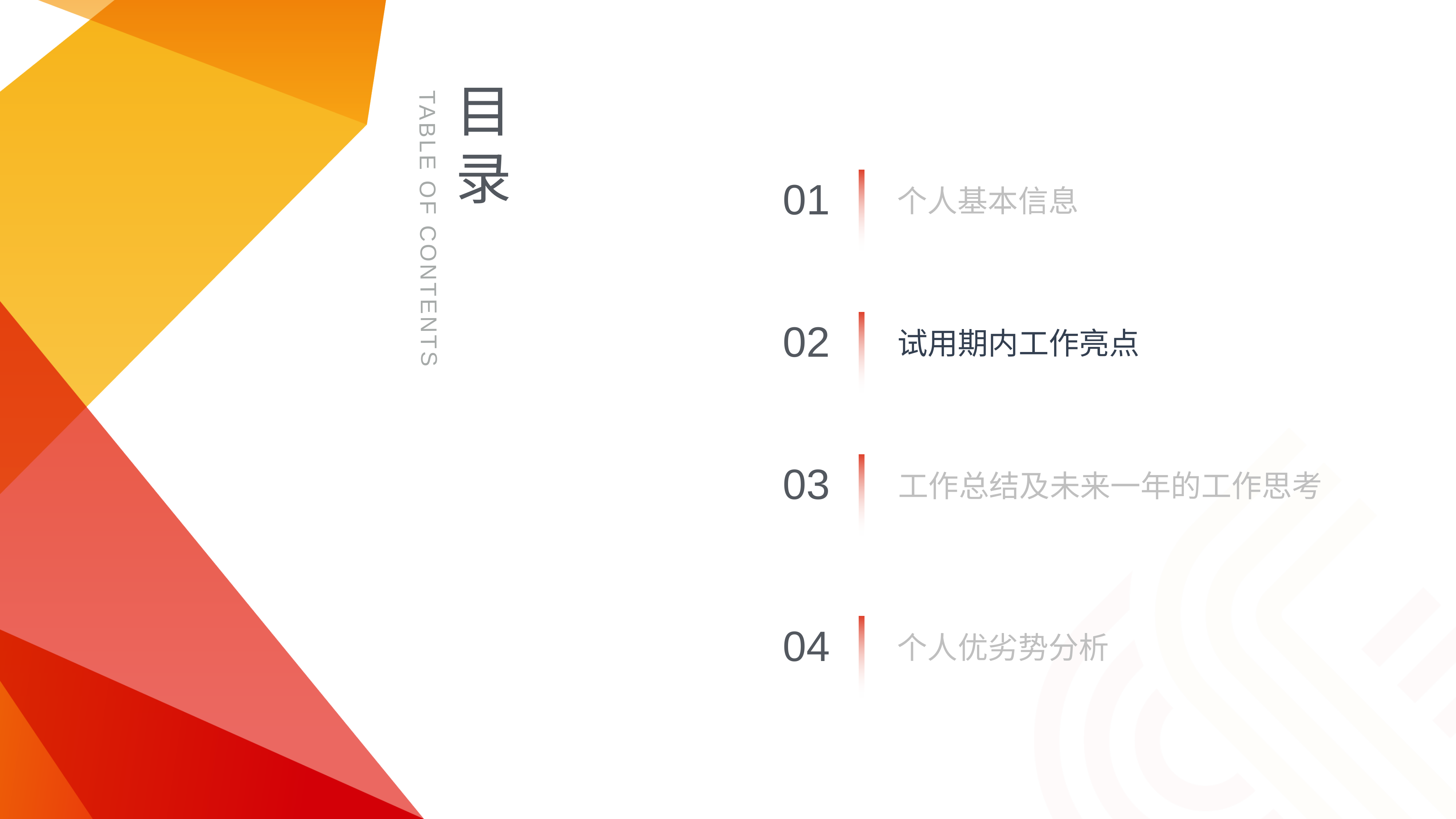

01
个人基本信息

02
试用期内工作亮点

03
工作总结及未来一年的工作思考

04
个人优劣势分析